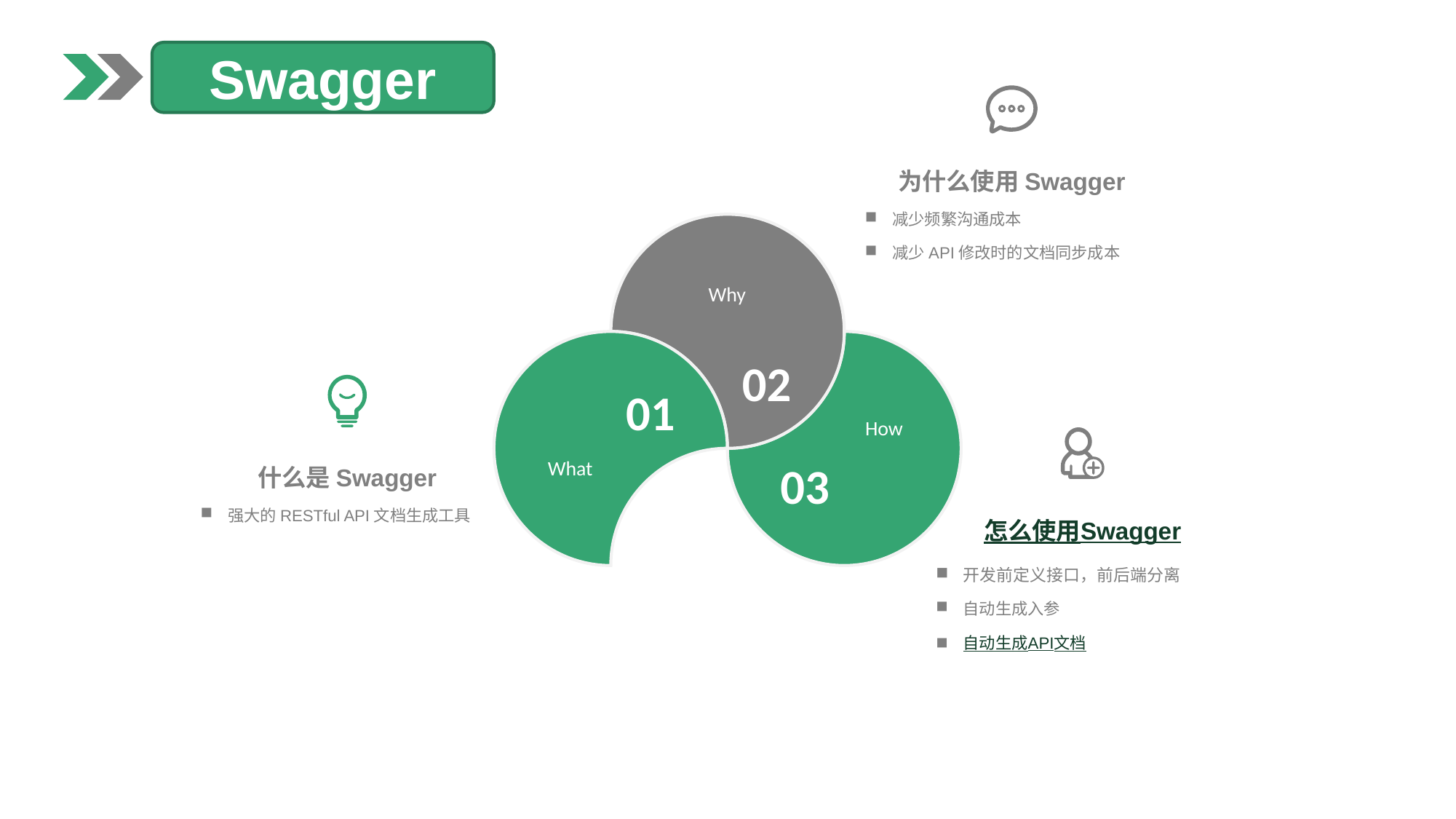

Swagger

为什么使用Swagger
减少频繁沟通成本
减少API修改时的文档同步成本

Why

02

01
How

What
03
什么是Swagger
强大的RESTful API文档生成工具
怎么使用Swagger
开发前定义接口，前后端分离
自动生成入参
自动生成API文档
Option here